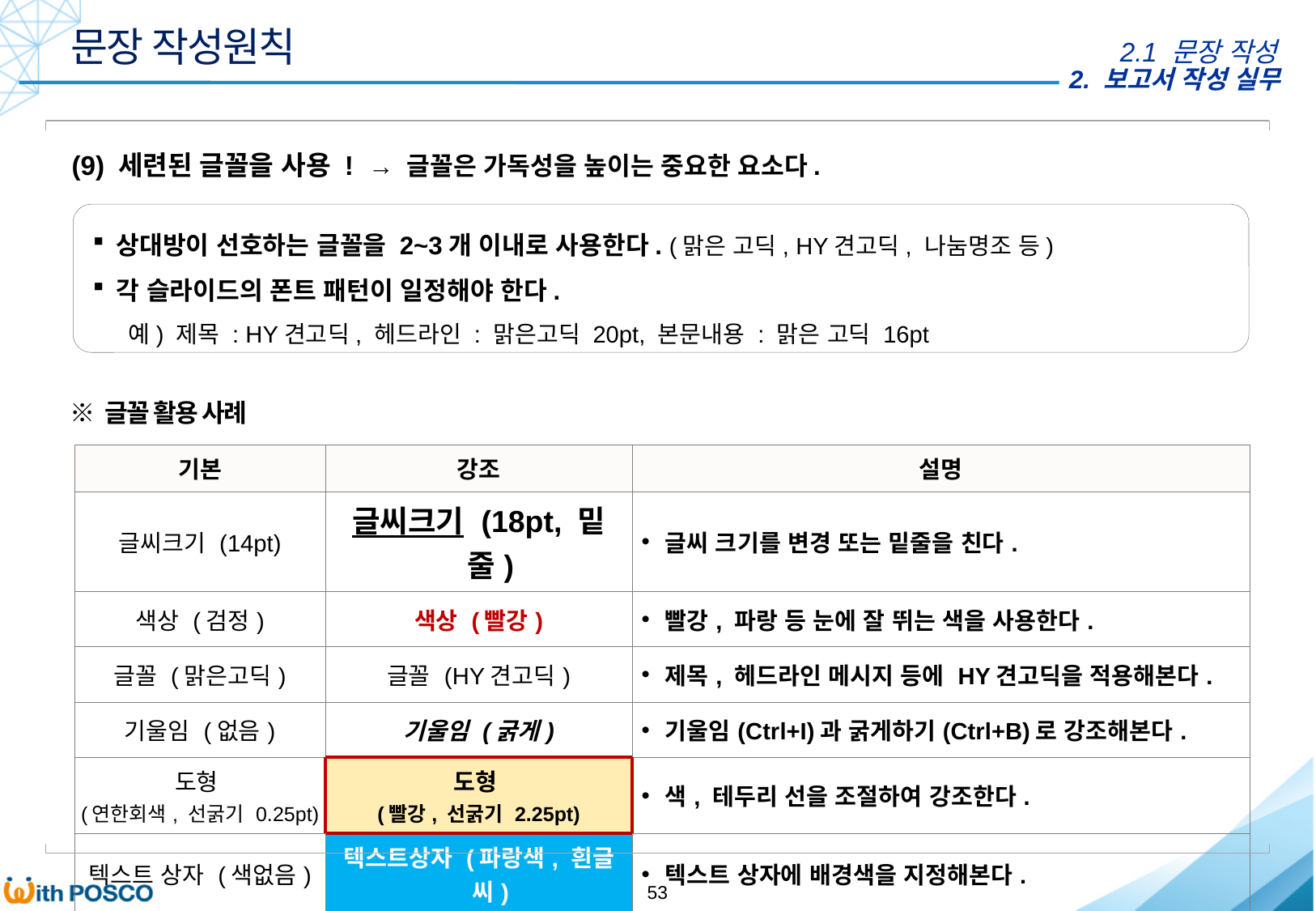

문장 작성원칙
2.1 문장 작성
(9) 세련된 글꼴을 사용 !  → 글꼴은 가독성을 높이는 중요한 요소다.
상대방이 선호하는 글꼴을 2~3개 이내로 사용한다. (맑은 고딕, HY견고딕, 나눔명조 등)
각 슬라이드의 폰트 패턴이 일정해야 한다.
 예) 제목 : HY견고딕, 헤드라인 : 맑은고딕 20pt, 본문내용 : 맑은 고딕 16pt
※ 글꼴 활용 사례
| 기본 | 강조 | 설명 |
| --- | --- | --- |
| 글씨크기 (14pt) | 글씨크기 (18pt, 밑줄) | 글씨 크기를 변경 또는 밑줄을 친다. |
| 색상 (검정) | 색상 (빨강) | 빨강, 파랑 등 눈에 잘 뛰는 색을 사용한다. |
| 글꼴 (맑은고딕) | 글꼴 (HY견고딕) | 제목, 헤드라인 메시지 등에 HY견고딕을 적용해본다. |
| 기울임 (없음) | 기울임 (굵게) | 기울임(Ctrl+I)과 굵게하기(Ctrl+B)로 강조해본다. |
| 도형 (연한회색, 선굵기 0.25pt) | 도형 (빨강, 선굵기 2.25pt) | 색, 테두리 선을 조절하여 강조한다. |
| 텍스트 상자 (색없음) | 텍스트상자 (파랑색, 흰글씨) | 텍스트 상자에 배경색을 지정해본다. |